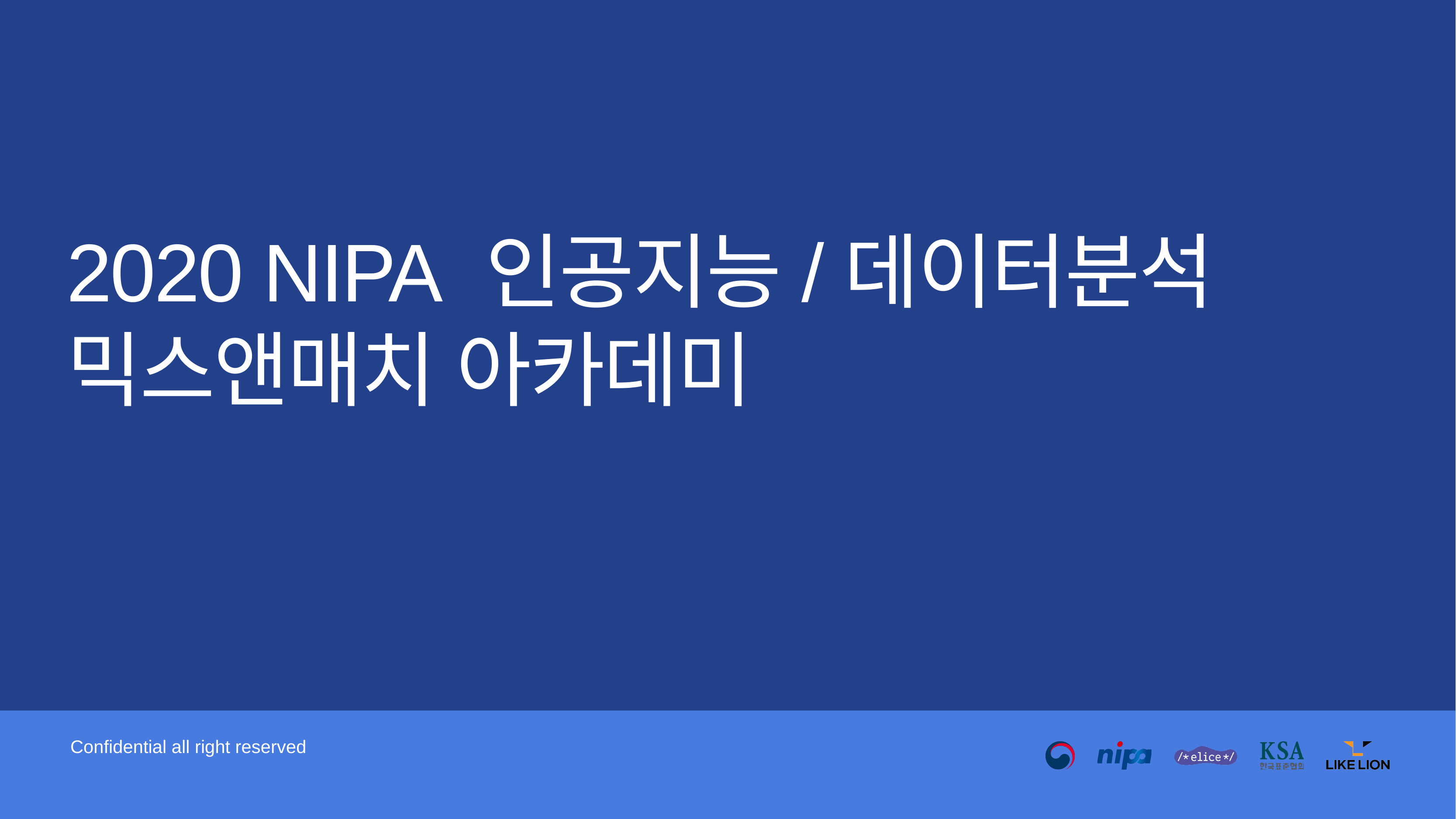

2020 NIPA 인공지능/데이터분석
믹스앤매치 아카데미

도전! 코로나 데이터 분석 프로젝트 실습